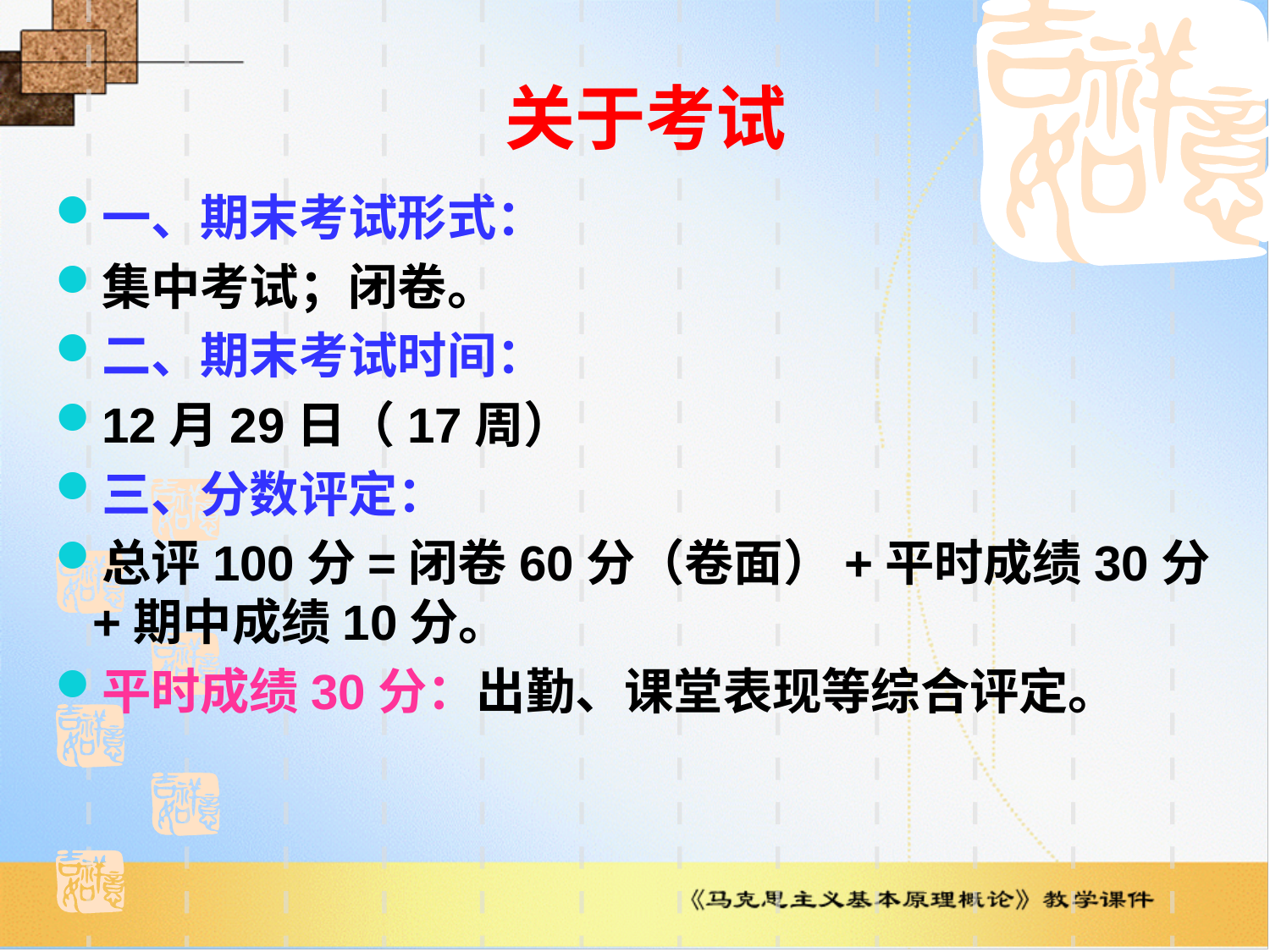

# 关于考试
一、期末考试形式：
集中考试；闭卷。
二、期末考试时间：
12月29日（17周）
三、分数评定：
总评100分=闭卷60分（卷面）+平时成绩30分+期中成绩10分。
平时成绩30分：出勤、课堂表现等综合评定。